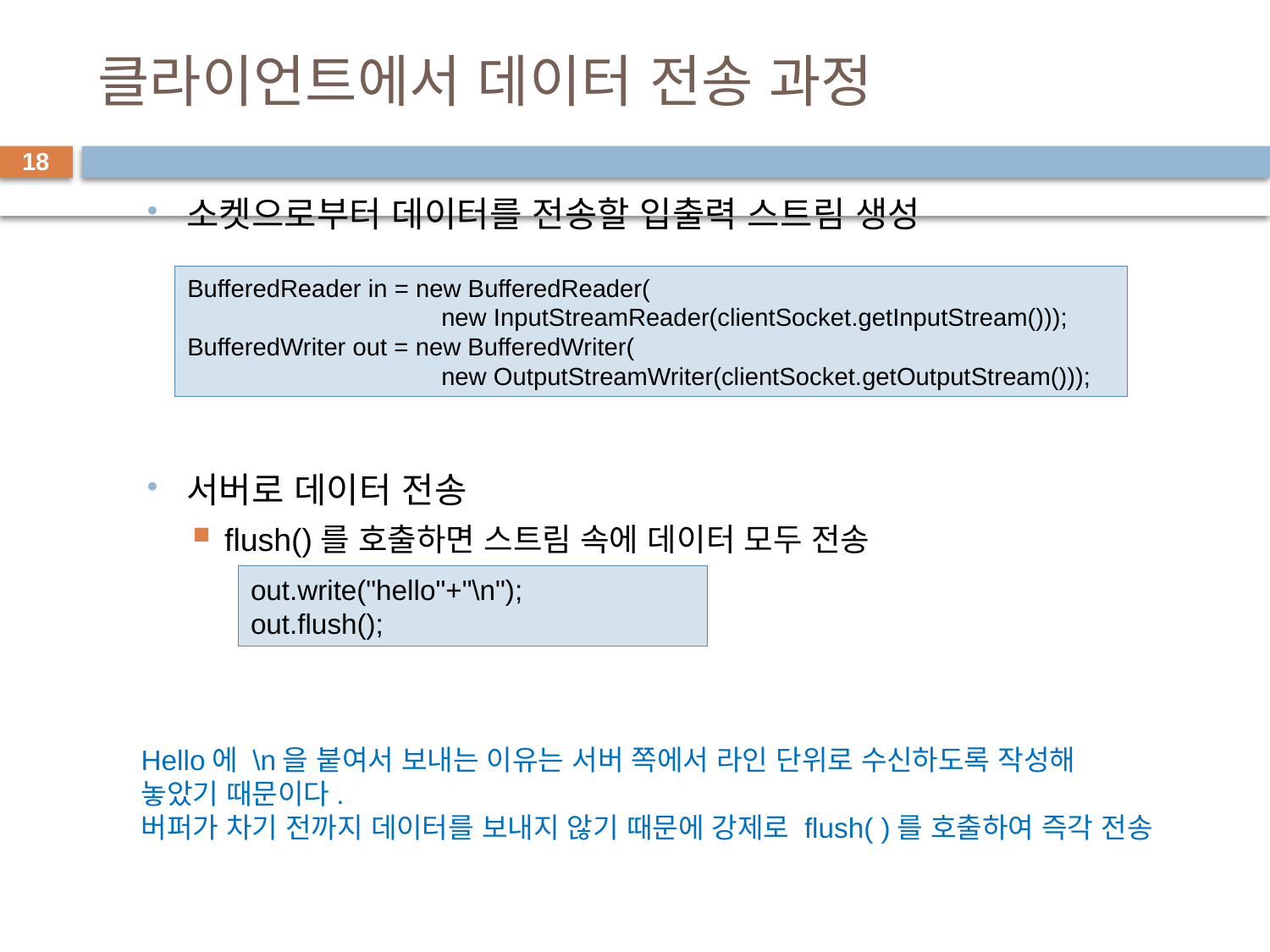

# 클라이언트에서 데이터 전송 과정
18
소켓으로부터 데이터를 전송할 입출력 스트림 생성

서버로 데이터 전송
flush()를 호출하면 스트림 속에 데이터 모두 전송

BufferedReader in = new BufferedReader(
		new InputStreamReader(clientSocket.getInputStream()));
BufferedWriter out = new BufferedWriter(
		new OutputStreamWriter(clientSocket.getOutputStream()));
out.write("hello"+"\n");
out.flush();
Hello에 \n을 붙여서 보내는 이유는 서버 쪽에서 라인 단위로 수신하도록 작성해
놓았기 때문이다.
버퍼가 차기 전까지 데이터를 보내지 않기 때문에 강제로 flush( )를 호출하여 즉각 전송